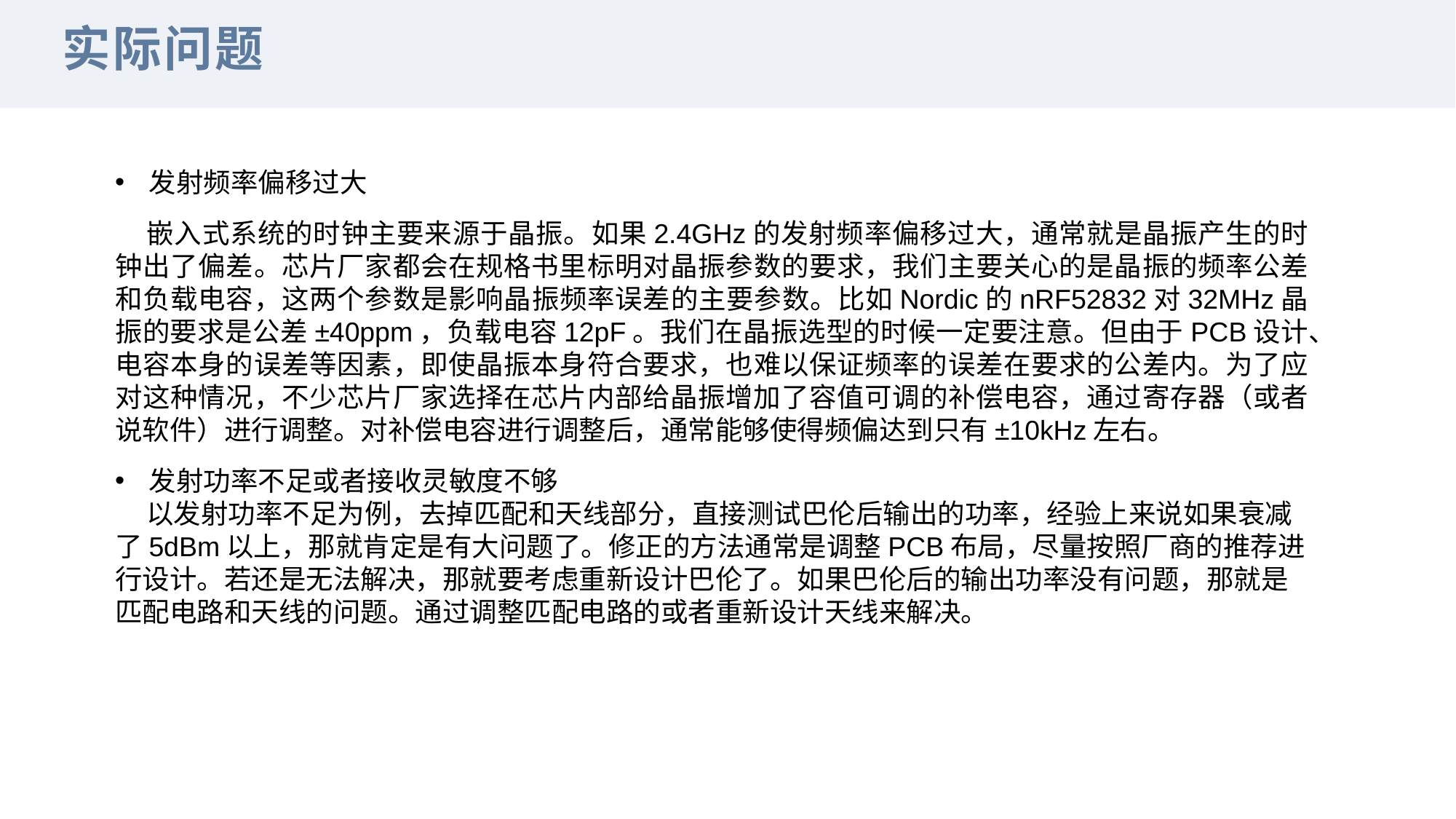

实际问题
发射频率偏移过大
嵌入式系统的时钟主要来源于晶振。如果2.4GHz的发射频率偏移过大，通常就是晶振产生的时钟出了偏差。芯片厂家都会在规格书里标明对晶振参数的要求，我们主要关心的是晶振的频率公差和负载电容，这两个参数是影响晶振频率误差的主要参数。比如Nordic的nRF52832对32MHz晶振的要求是公差±40ppm，负载电容12pF。我们在晶振选型的时候一定要注意。但由于PCB设计、电容本身的误差等因素，即使晶振本身符合要求，也难以保证频率的误差在要求的公差内。为了应对这种情况，不少芯片厂家选择在芯片内部给晶振增加了容值可调的补偿电容，通过寄存器（或者说软件）进行调整。对补偿电容进行调整后，通常能够使得频偏达到只有±10kHz左右。
发射功率不足或者接收灵敏度不够
    以发射功率不足为例，去掉匹配和天线部分，直接测试巴伦后输出的功率，经验上来说如果衰减了5dBm以上，那就肯定是有大问题了。修正的方法通常是调整PCB布局，尽量按照厂商的推荐进行设计。若还是无法解决，那就要考虑重新设计巴伦了。如果巴伦后的输出功率没有问题，那就是匹配电路和天线的问题。通过调整匹配电路的或者重新设计天线来解决。